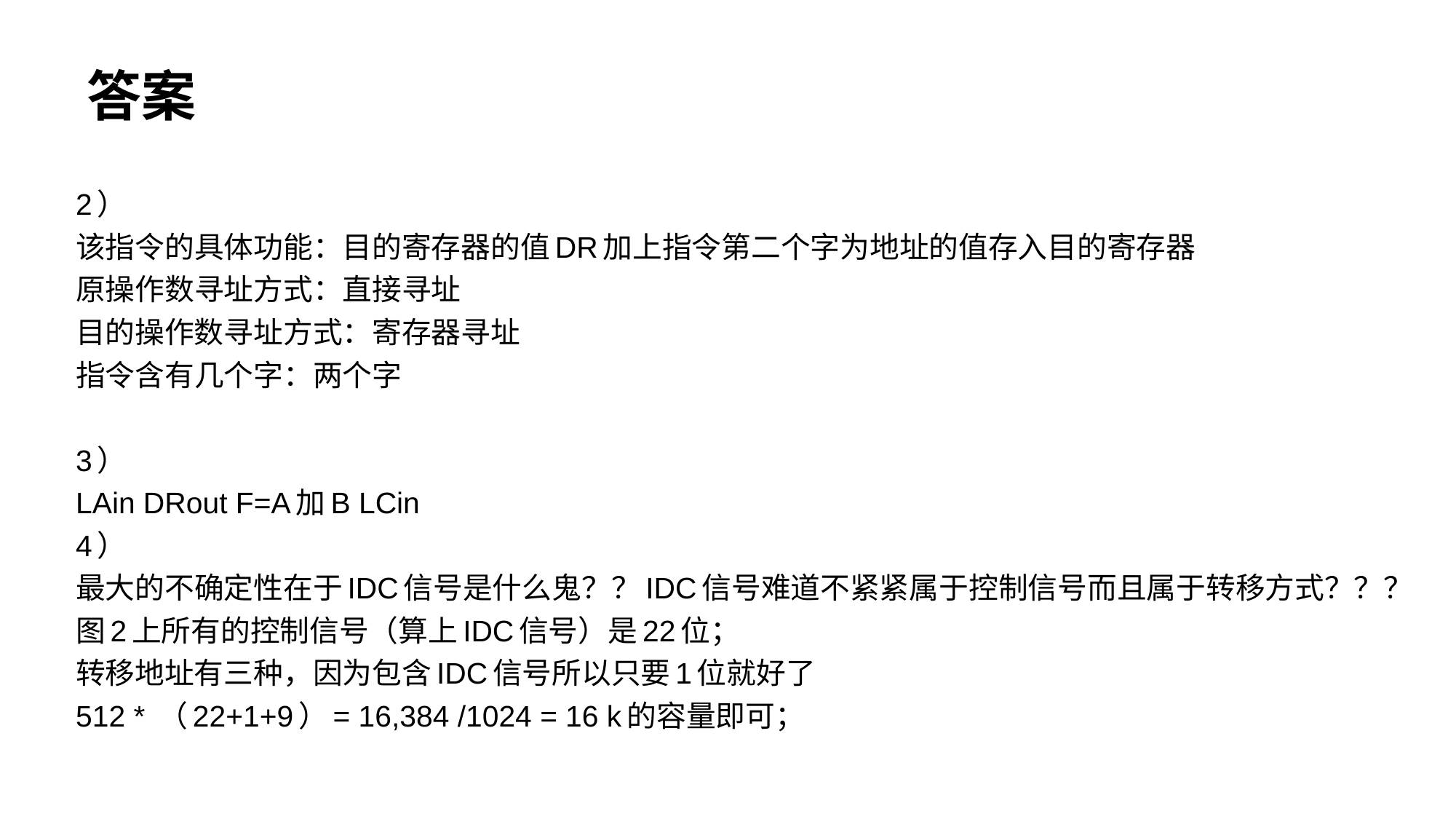

答案
2）
该指令的具体功能：目的寄存器的值DR加上指令第二个字为地址的值存入目的寄存器
原操作数寻址方式：直接寻址
目的操作数寻址方式：寄存器寻址
指令含有几个字：两个字

3）
LAin DRout F=A加B LCin
4）
最大的不确定性在于IDC信号是什么鬼？？IDC信号难道不紧紧属于控制信号而且属于转移方式？？？
图2上所有的控制信号（算上IDC信号）是22位；
转移地址有三种，因为包含IDC信号所以只要1位就好了
512 * （22+1+9）= 16,384 /1024 = 16 k的容量即可；